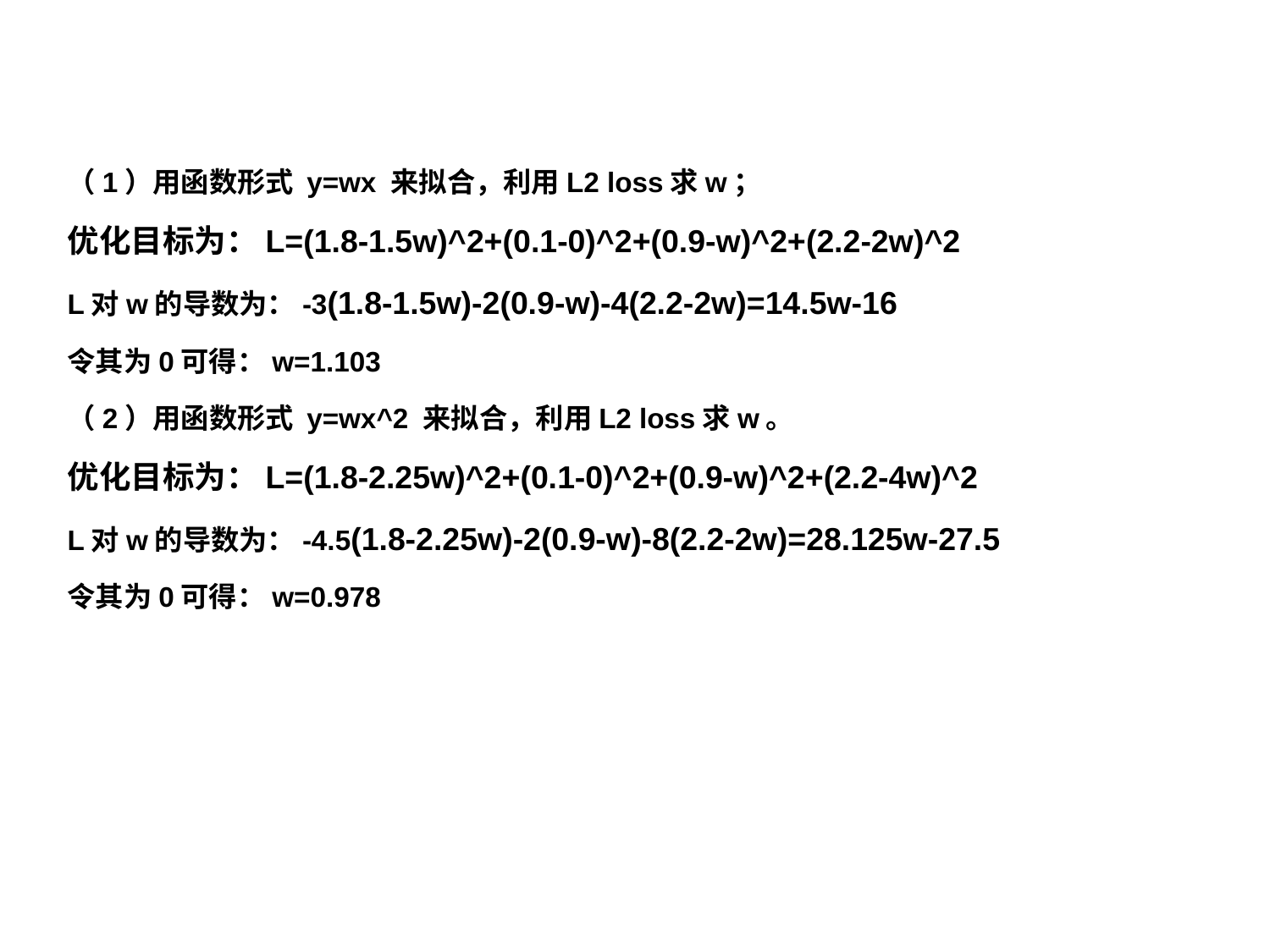

（1）用函数形式 y=wx 来拟合，利用L2 loss求w；
优化目标为：L=(1.8-1.5w)^2+(0.1-0)^2+(0.9-w)^2+(2.2-2w)^2
L对w的导数为：-3(1.8-1.5w)-2(0.9-w)-4(2.2-2w)=14.5w-16
令其为0可得：w=1.103
（2）用函数形式 y=wx^2 来拟合，利用L2 loss求w。
优化目标为：L=(1.8-2.25w)^2+(0.1-0)^2+(0.9-w)^2+(2.2-4w)^2
L对w的导数为：-4.5(1.8-2.25w)-2(0.9-w)-8(2.2-2w)=28.125w-27.5
令其为0可得：w=0.978